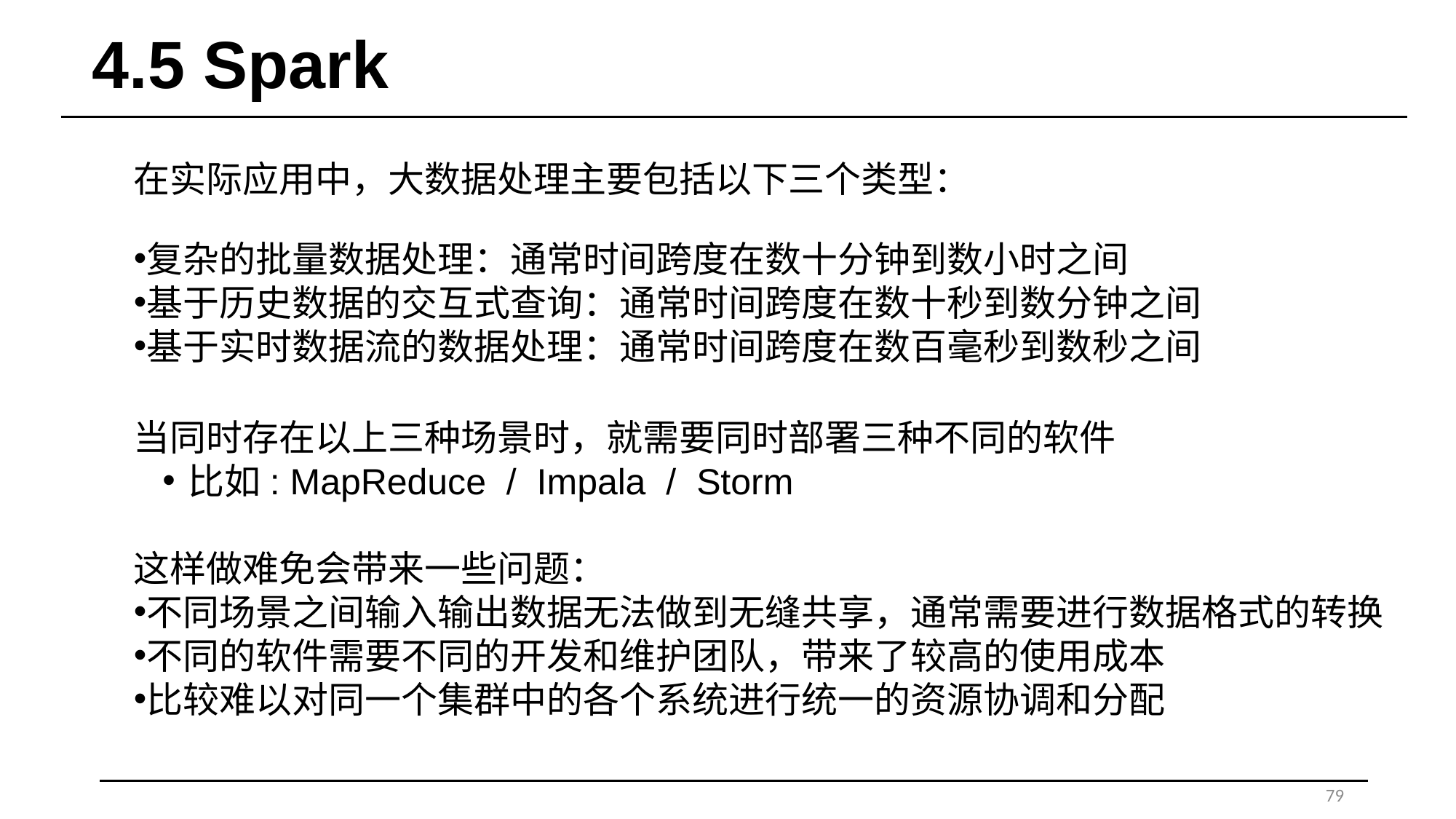

# 4.5 Spark
在实际应用中，大数据处理主要包括以下三个类型：

复杂的批量数据处理：通常时间跨度在数十分钟到数小时之间
基于历史数据的交互式查询：通常时间跨度在数十秒到数分钟之间
基于实时数据流的数据处理：通常时间跨度在数百毫秒到数秒之间
当同时存在以上三种场景时，就需要同时部署三种不同的软件
比如: MapReduce  /  Impala  /  Storm

这样做难免会带来一些问题：
不同场景之间输入输出数据无法做到无缝共享，通常需要进行数据格式的转换
不同的软件需要不同的开发和维护团队，带来了较高的使用成本
比较难以对同一个集群中的各个系统进行统一的资源协调和分配
79